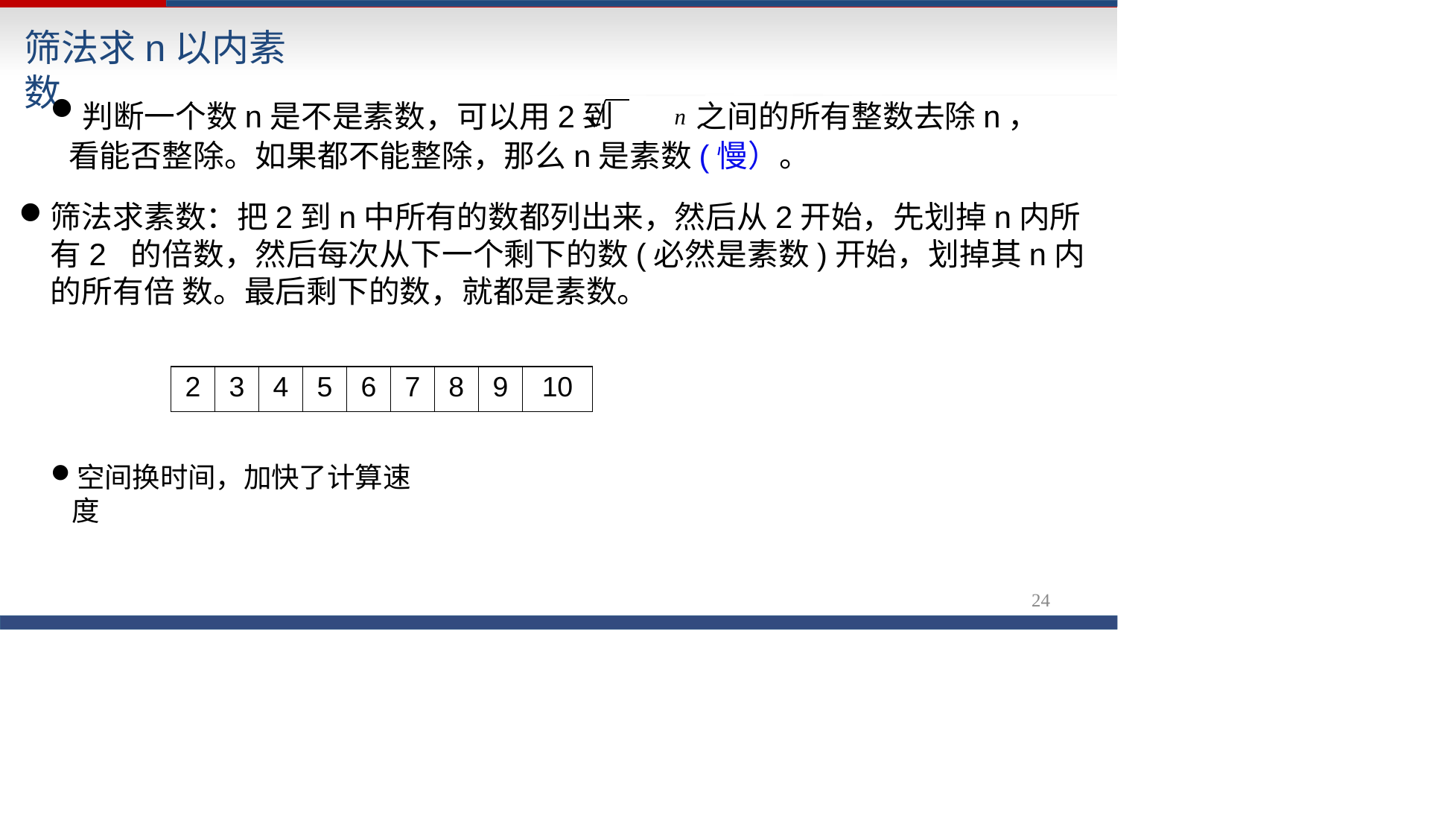

# 筛法求n以内素数
判断一个数n是不是素数，可以用2到	n之间的所有整数去除n，
看能否整除。如果都不能整除，那么n是素数(慢）。

筛法求素数：把2到n中所有的数都列出来，然后从2开始，先划掉n内所有2  的倍数，然后每次从下一个剩下的数(必然是素数)开始，划掉其n内的所有倍 数。最后剩下的数，就都是素数。

| 2 | 3 | 4 | 5 | 6 | 7 | 8 | 9 | 10 |
| --- | --- | --- | --- | --- | --- | --- | --- | --- |
空间换时间，加快了计算速度
24